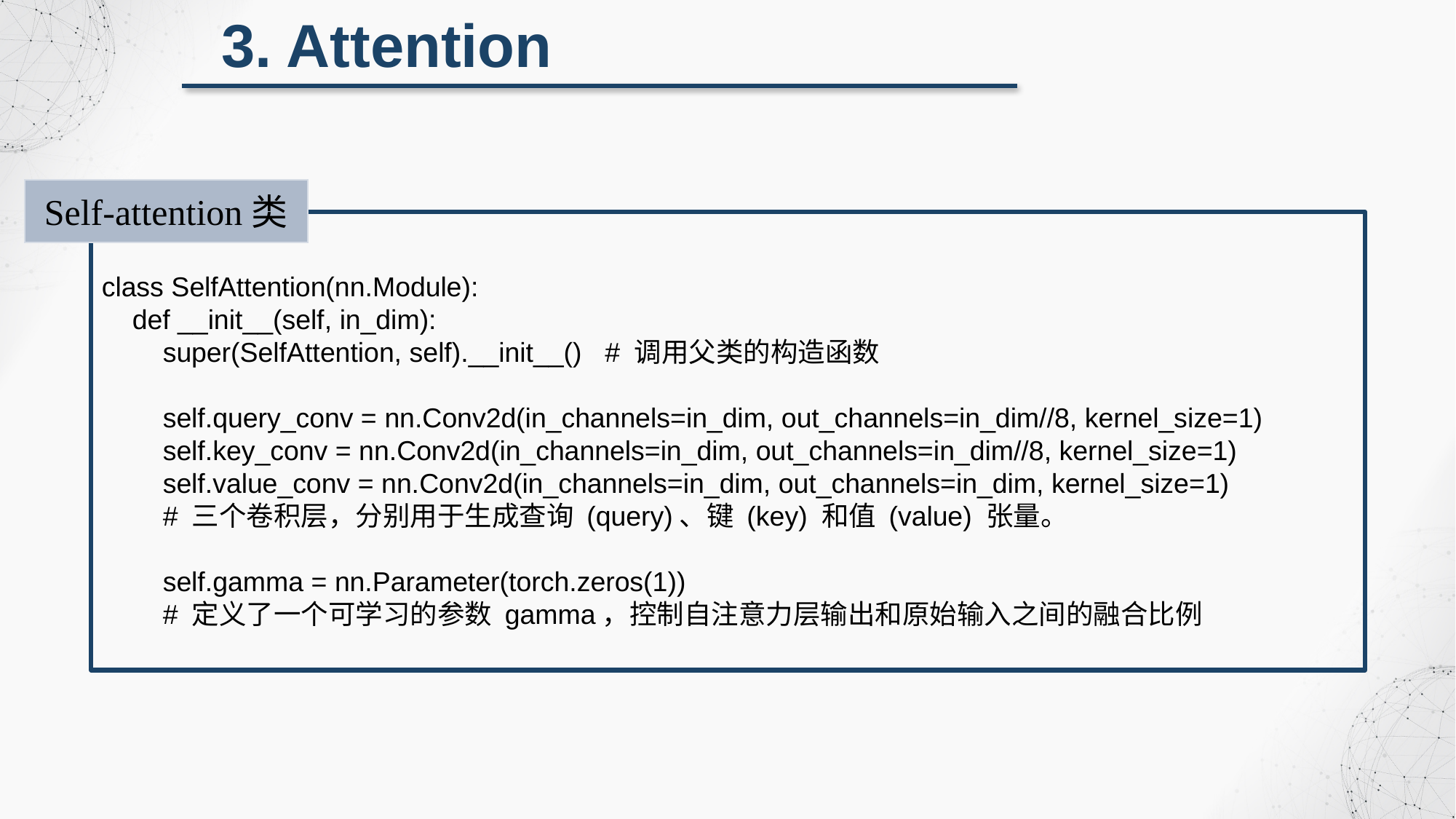

3. Attention
Self-attention类

class SelfAttention(nn.Module):
    def __init__(self, in_dim):
        super(SelfAttention, self).__init__()   # 调用父类的构造函数

        self.query_conv = nn.Conv2d(in_channels=in_dim, out_channels=in_dim//8, kernel_size=1)
        self.key_conv = nn.Conv2d(in_channels=in_dim, out_channels=in_dim//8, kernel_size=1)
        self.value_conv = nn.Conv2d(in_channels=in_dim, out_channels=in_dim, kernel_size=1)
        # 三个卷积层，分别用于生成查询 (query)、键 (key) 和值 (value) 张量。

        self.gamma = nn.Parameter(torch.zeros(1))
        # 定义了一个可学习的参数 gamma，控制自注意力层输出和原始输入之间的融合比例